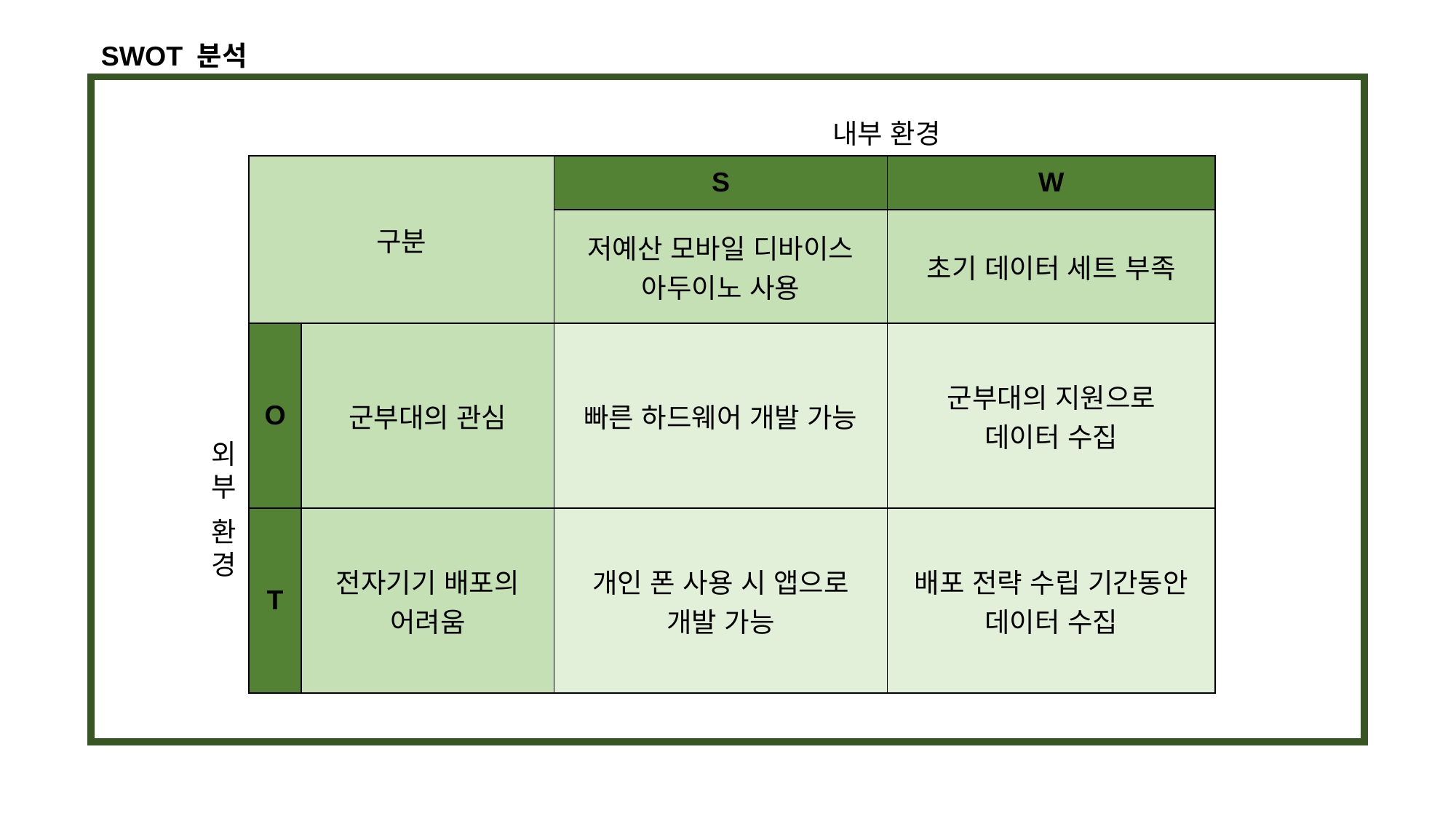

SWOT 분석

내부 환경
| 구분 |  | S | W |
| --- | --- | --- | --- |
|  |  | 저예산 모바일 디바이스 아두이노 사용 | 초기 데이터 세트 부족 |
| O | 군부대의 관심 | 빠른 하드웨어 개발 가능 | 군부대의 지원으로 데이터 수집 |
| T | 전자기기 배포의 어려움 | 개인 폰 사용 시 앱으로 개발 가능 | 배포 전략 수립 기간동안 데이터 수집 |
외
부

환
경